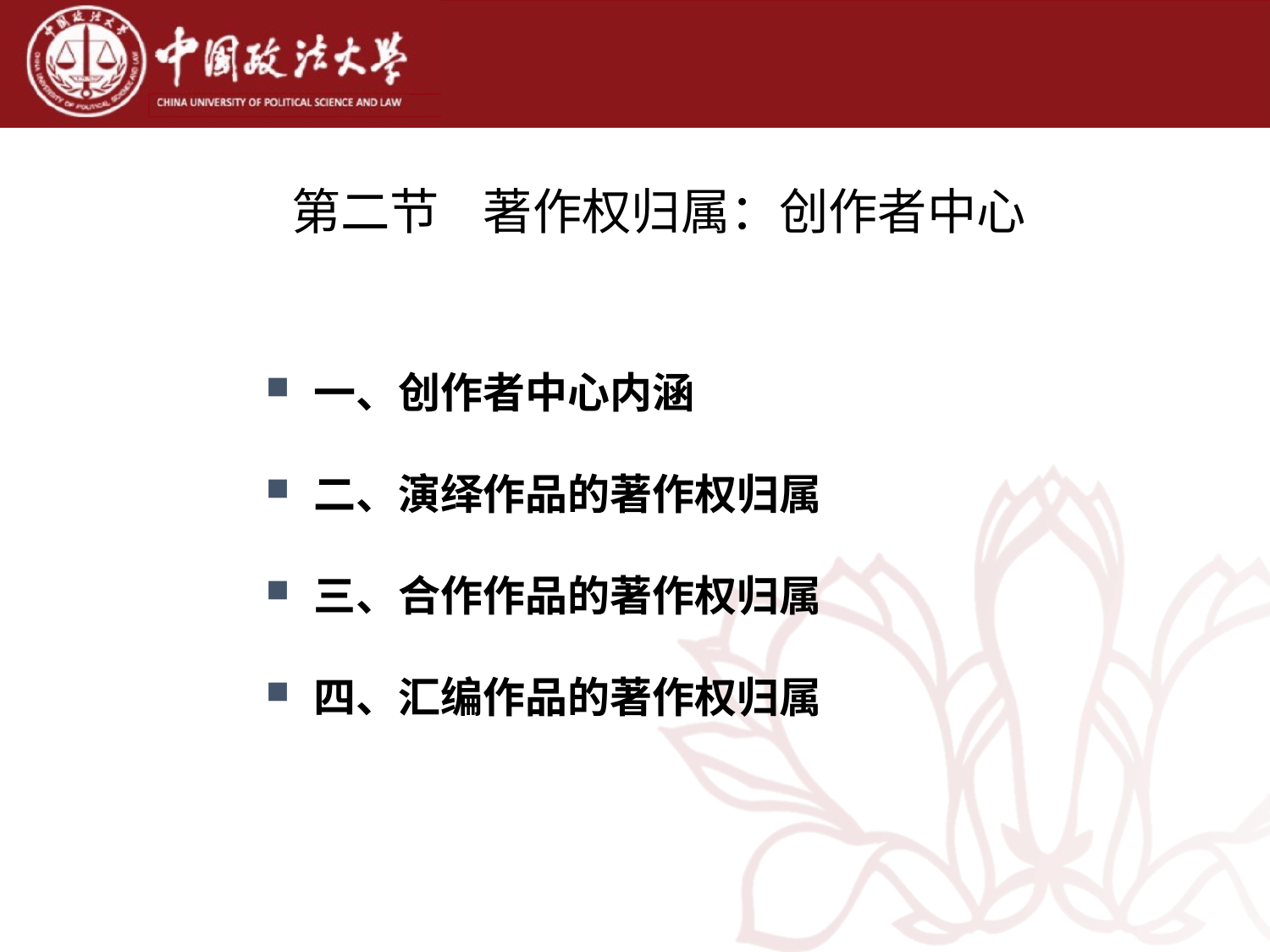

# 第二节    著作权归属：创作者中心
一、创作者中心内涵
二、演绎作品的著作权归属
三、合作作品的著作权归属
四、汇编作品的著作权归属